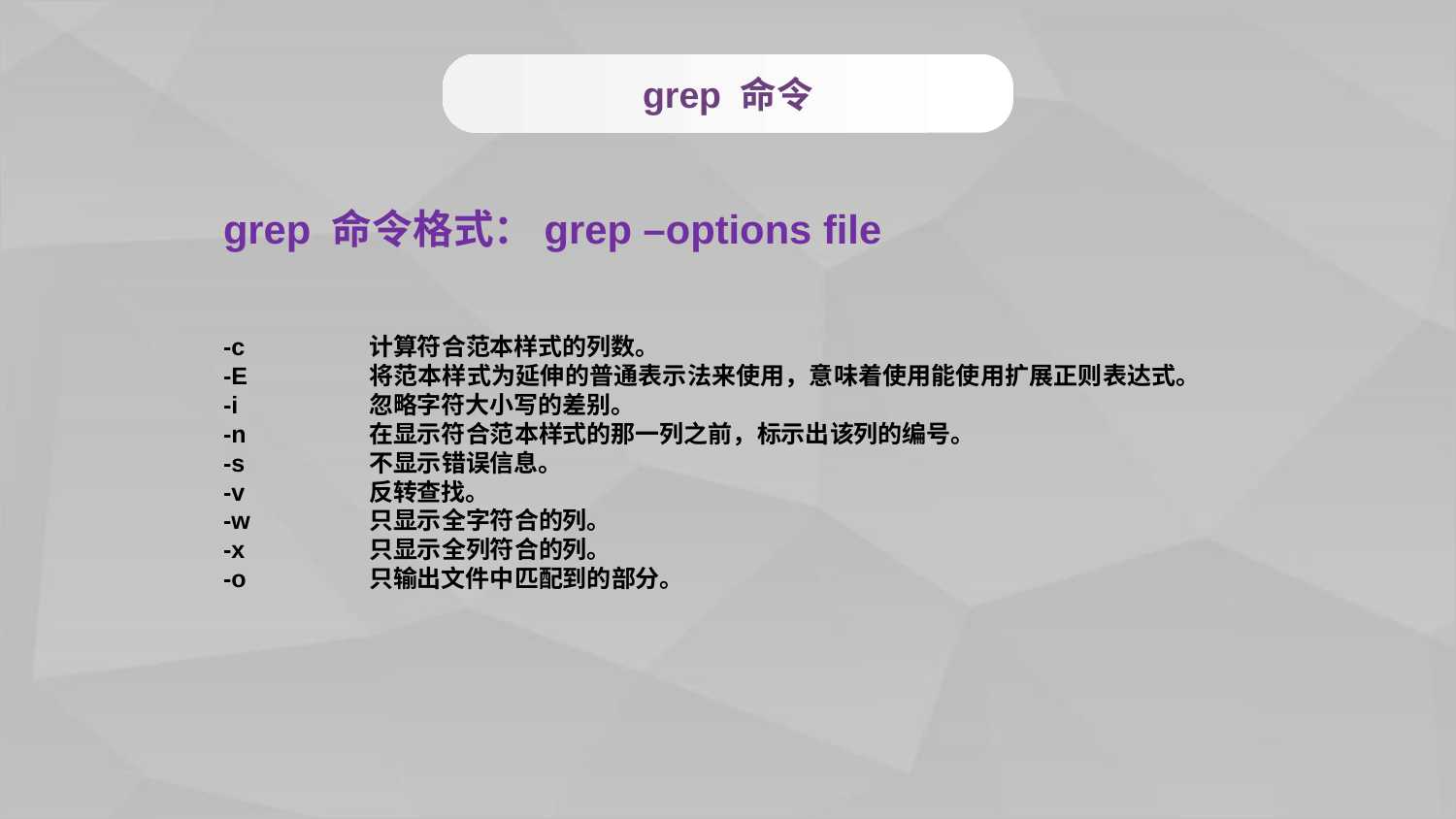

grep 命令
grep 命令格式：grep –options file
-c 	计算符合范本样式的列数。
-E 	将范本样式为延伸的普通表示法来使用，意味着使用能使用扩展正则表达式。
-i 	忽略字符大小写的差别。
-n 	在显示符合范本样式的那一列之前，标示出该列的编号。
-s 	不显示错误信息。
-v 	反转查找。
-w 	只显示全字符合的列。
-x 	只显示全列符合的列。
-o 	只输出文件中匹配到的部分。